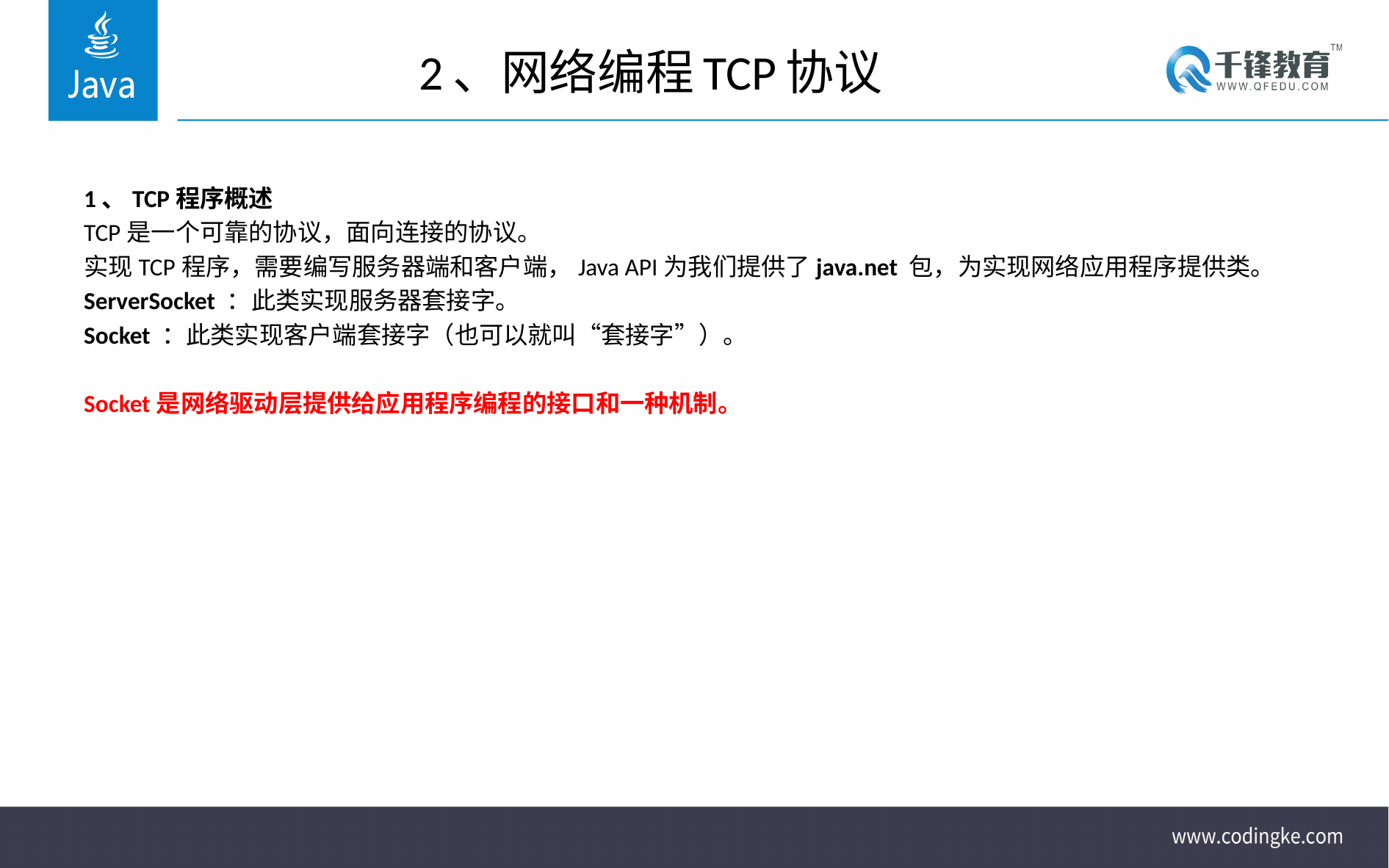

# 2、网络编程TCP协议
1、TCP程序概述
TCP是一个可靠的协议，面向连接的协议。
实现TCP程序，需要编写服务器端和客户端，Java API为我们提供了java.net 包，为实现网络应用程序提供类。
ServerSocket ：此类实现服务器套接字。
Socket ：此类实现客户端套接字（也可以就叫“套接字”）。

Socket是网络驱动层提供给应用程序编程的接口和一种机制。